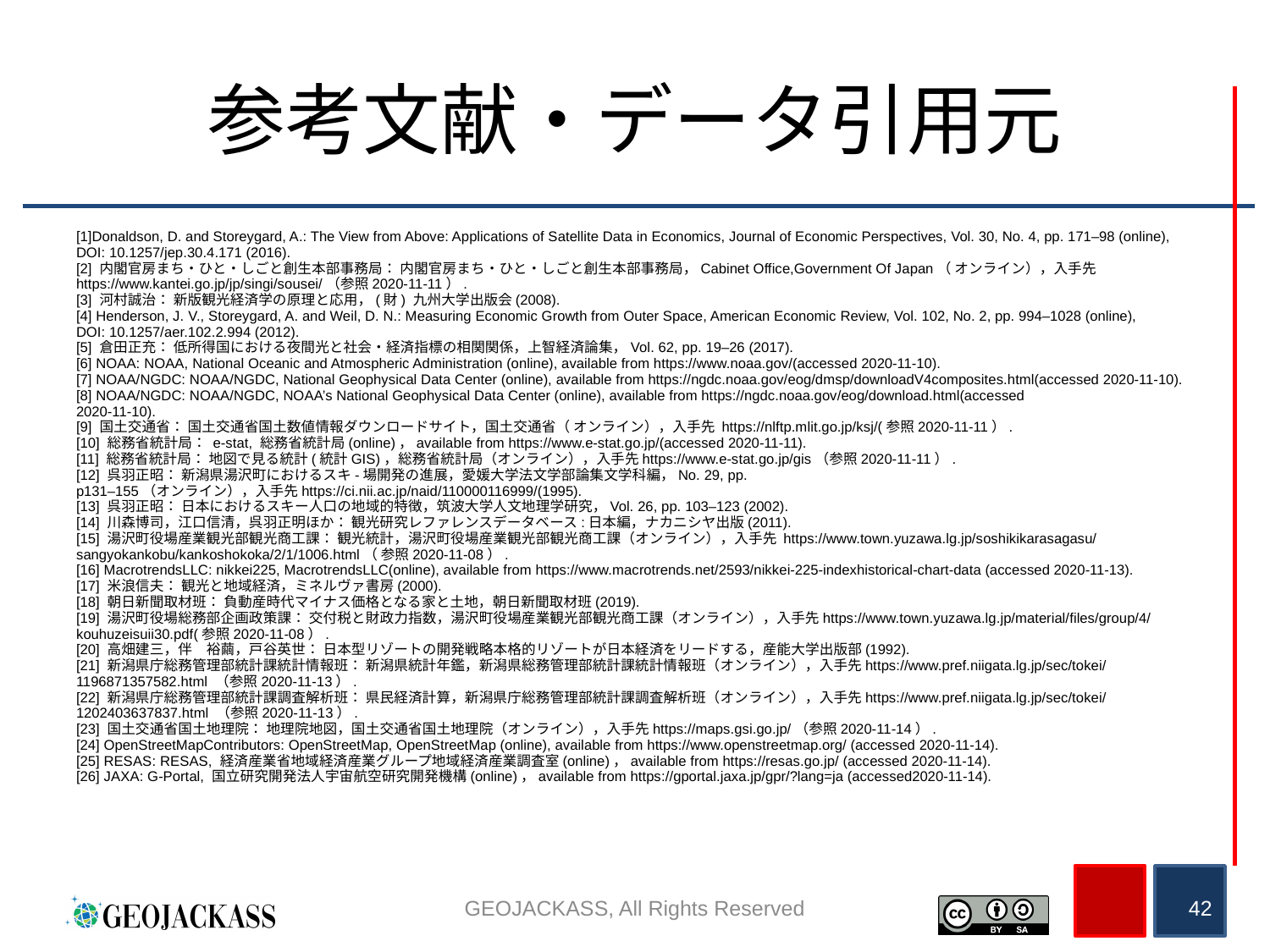

# 参考文献・データ引用元
[1]Donaldson, D. and Storeygard, A.: The View from Above: Applications of Satellite Data in Economics, Journal of Economic Perspectives, Vol. 30, No. 4, pp. 171–98 (online), DOI: 10.1257/jep.30.4.171 (2016).
[2] 内閣官房まち・ひと・しごと創生本部事務局： 内閣官房まち・ひと・しごと創生本部事務局，Cabinet Office,Government Of Japan（ オンライン），入手先
https://www.kantei.go.jp/jp/singi/sousei/（参照2020-11-11）.
[3] 河村誠治： 新版観光経済学の原理と応用，(財) 九州大学出版会(2008).
[4] Henderson, J. V., Storeygard, A. and Weil, D. N.: Measuring Economic Growth from Outer Space, American Economic Review, Vol. 102, No. 2, pp. 994–1028 (online),
DOI: 10.1257/aer.102.2.994 (2012).
[5] 倉田正充： 低所得国における夜間光と社会・経済指標の相関関係，上智経済論集，Vol. 62, pp. 19–26 (2017).
[6] NOAA: NOAA, National Oceanic and Atmospheric Administration (online), available from https://www.noaa.gov/(accessed 2020-11-10).
[7] NOAA/NGDC: NOAA/NGDC, National Geophysical Data Center (online), available from https://ngdc.noaa.gov/eog/dmsp/downloadV4composites.html(accessed 2020-11-10).
[8] NOAA/NGDC: NOAA/NGDC, NOAA’s National Geophysical Data Center (online), available from https://ngdc.noaa.gov/eog/download.html(accessed
2020-11-10).
[9] 国土交通省： 国土交通省国土数値情報ダウンロードサイト，国土交通省（ オンライン），入手先 https://nlftp.mlit.go.jp/ksj/(参照2020-11-11）.
[10] 総務省統計局： e-stat, 総務省統計局(online)，available from https://www.e-stat.go.jp/(accessed 2020-11-11).
[11] 総務省統計局： 地図で見る統計(統計GIS)，総務省統計局（オンライン），入手先https://www.e-stat.go.jp/gis（参照2020-11-11）.
[12] 呉羽正昭： 新潟県湯沢町におけるスキ-場開発の進展，愛媛大学法文学部論集文学科編，No. 29, pp. p131–155（オンライン），入手先https://ci.nii.ac.jp/naid/110000116999/(1995).
[13] 呉羽正昭： 日本におけるスキー人口の地域的特徴，筑波大学人文地理学研究，Vol. 26, pp. 103–123 (2002).
[14] 川森博司，江口信清，呉羽正明ほか： 観光研究レファレンスデータベース:日本編，ナカニシヤ出版(2011).
[15] 湯沢町役場産業観光部観光商工課： 観光統計，湯沢町役場産業観光部観光商工課（オンライン），入手先 https://www.town.yuzawa.lg.jp/soshikikarasagasu/
sangyokankobu/kankoshokoka/2/1/1006.html（ 参照2020-11-08）.
[16] MacrotrendsLLC: nikkei225, MacrotrendsLLC(online), available from https://www.macrotrends.net/2593/nikkei-225-indexhistorical-chart-data (accessed 2020-11-13).
[17] 米浪信夫： 観光と地域経済，ミネルヴァ書房(2000).
[18] 朝日新聞取材班： 負動産時代マイナス価格となる家と土地，朝日新聞取材班(2019).
[19] 湯沢町役場総務部企画政策課： 交付税と財政力指数，湯沢町役場産業観光部観光商工課（オンライン），入手先https://www.town.yuzawa.lg.jp/material/files/group/4/kouhuzeisuii30.pdf(参照2020-11-08）.
[20] 高畑建三，伴　裕繭，戸谷英世： 日本型リゾートの開発戦略本格的リゾートが日本経済をリードする，産能大学出版部(1992).
[21] 新潟県庁総務管理部統計課統計情報班： 新潟県統計年鑑，新潟県総務管理部統計課統計情報班（オンライン），入手先https://www.pref.niigata.lg.jp/sec/tokei/1196871357582.html （参照2020-11-13）.
[22] 新潟県庁総務管理部統計課調査解析班： 県民経済計算，新潟県庁総務管理部統計課調査解析班（オンライン），入手先https://www.pref.niigata.lg.jp/sec/tokei/1202403637837.html （参照2020-11-13）.
[23] 国土交通省国土地理院： 地理院地図，国土交通省国土地理院（オンライン），入手先https://maps.gsi.go.jp/（参照2020-11-14）.
[24] OpenStreetMapContributors: OpenStreetMap, OpenStreetMap (online), available from https://www.openstreetmap.org/ (accessed 2020-11-14).
[25] RESAS: RESAS, 経済産業省地域経済産業グループ地域経済産業調査室(online)，available from https://resas.go.jp/ (accessed 2020-11-14).
[26] JAXA: G-Portal, 国立研究開発法人宇宙航空研究開発機構(online)，available from https://gportal.jaxa.jp/gpr/?lang=ja (accessed2020-11-14).
GEOJACKASS, All Rights Reserved